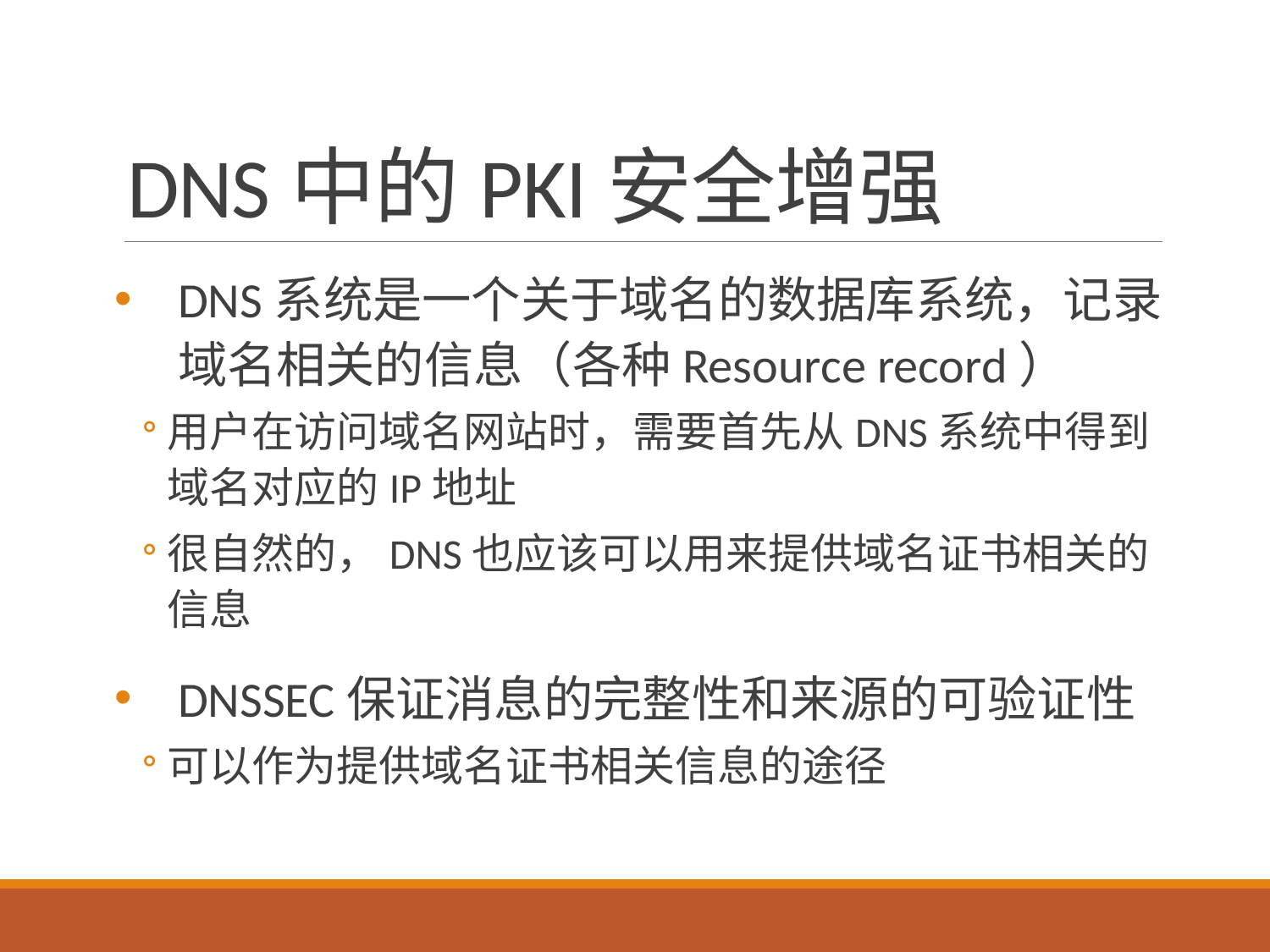

# DNS中的PKI安全增强
DNS系统是一个关于域名的数据库系统，记录域名相关的信息（各种Resource record）
用户在访问域名网站时，需要首先从DNS系统中得到域名对应的IP地址
很自然的，DNS也应该可以用来提供域名证书相关的信息
DNSSEC保证消息的完整性和来源的可验证性
可以作为提供域名证书相关信息的途径